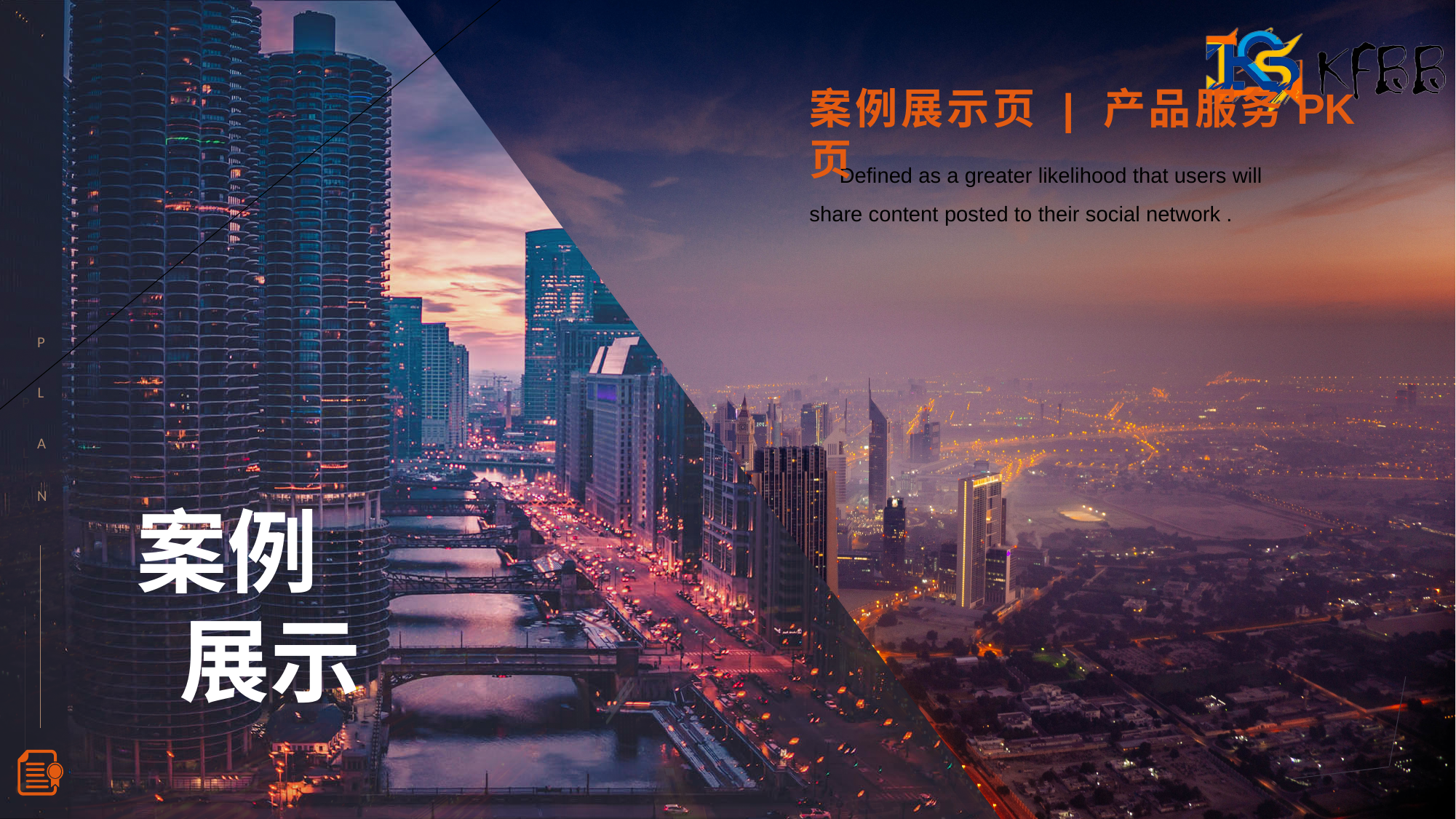

案例展示页 | 产品服务PK页
     Defined as a greater likelihood that users will share content posted to their social network .

P
 L
A
N
P
 L
A
N
案例
 展示